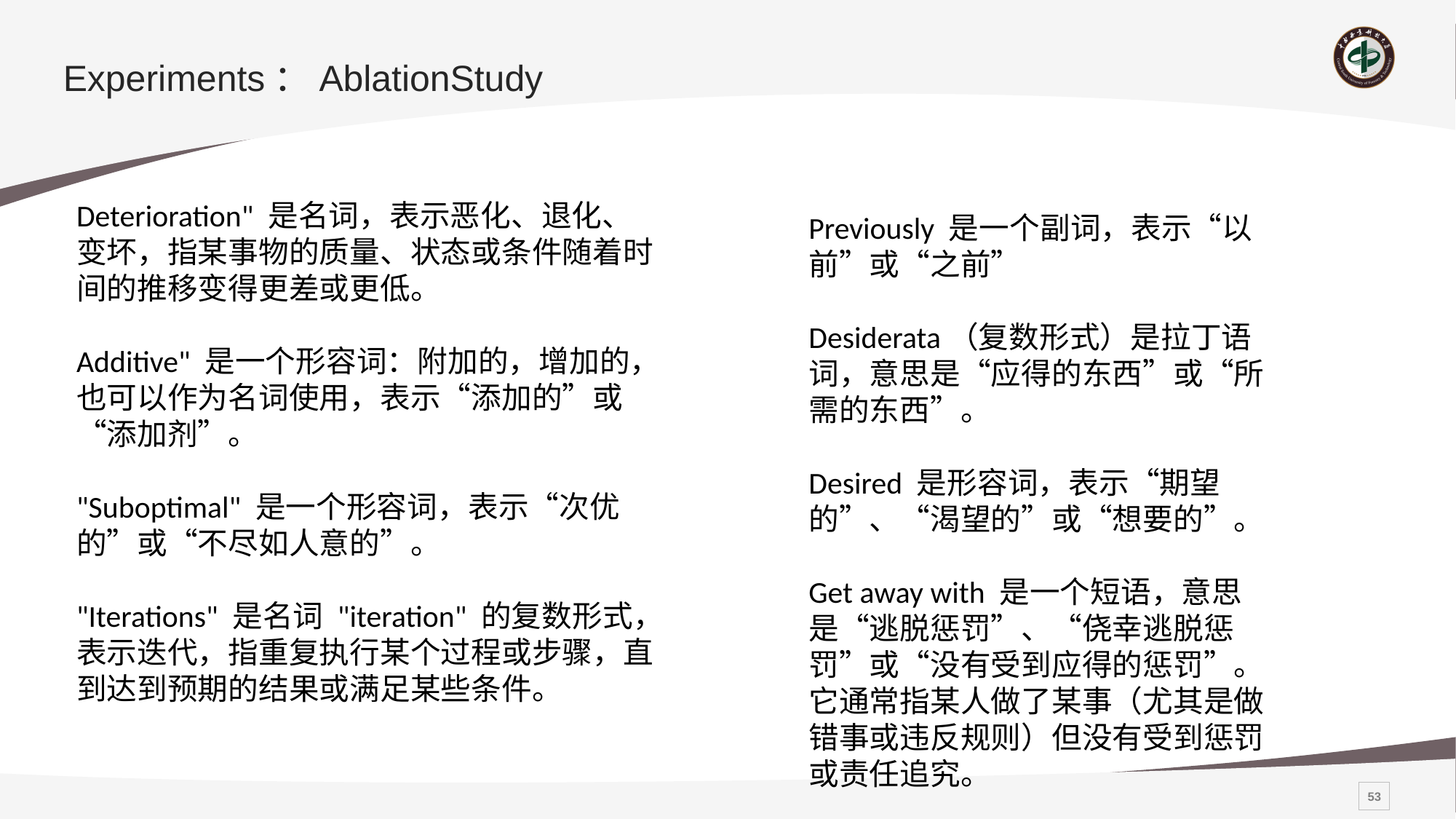

# Experiments：AblationStudy
Deterioration" 是名词，表示恶化、退化、变坏，指某事物的质量、状态或条件随着时间的推移变得更差或更低。

Additive" 是一个形容词：附加的，增加的，也可以作为名词使用，表示“添加的”或“添加剂”。

"Suboptimal" 是一个形容词，表示“次优的”或“不尽如人意的”。

"Iterations" 是名词 "iteration" 的复数形式，表示迭代，指重复执行某个过程或步骤，直到达到预期的结果或满足某些条件。
Previously 是一个副词，表示“以前”或“之前”

Desiderata（复数形式）是拉丁语词，意思是“应得的东西”或“所需的东西”。

Desired 是形容词，表示“期望的”、“渴望的”或“想要的”。

Get away with 是一个短语，意思是“逃脱惩罚”、“侥幸逃脱惩罚”或“没有受到应得的惩罚”。它通常指某人做了某事（尤其是做错事或违反规则）但没有受到惩罚或责任追究。